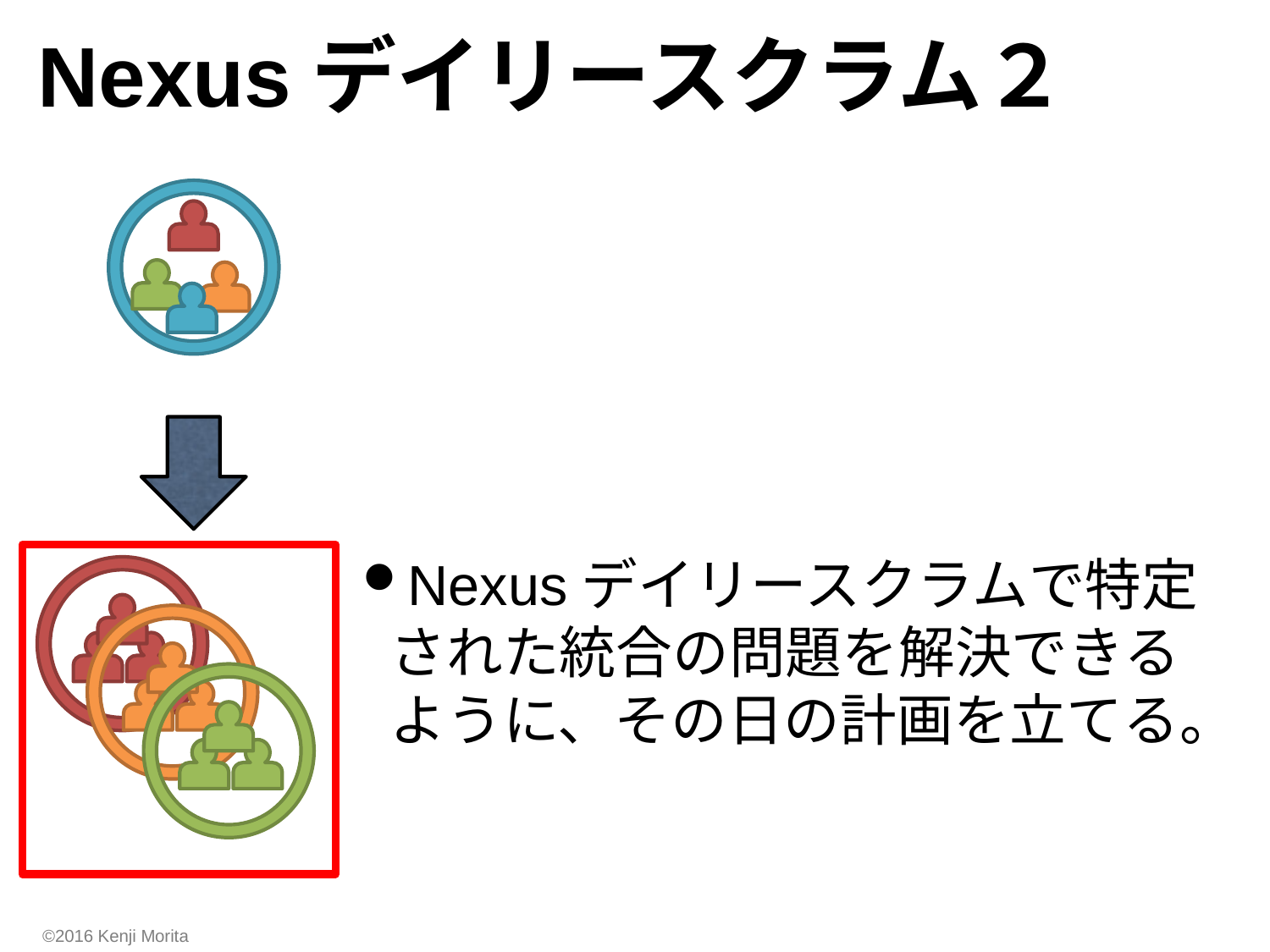

# Nexusデイリースクラム２

Nexusデイリースクラムで特定された統合の問題を解決できるように、その日の計画を立てる。